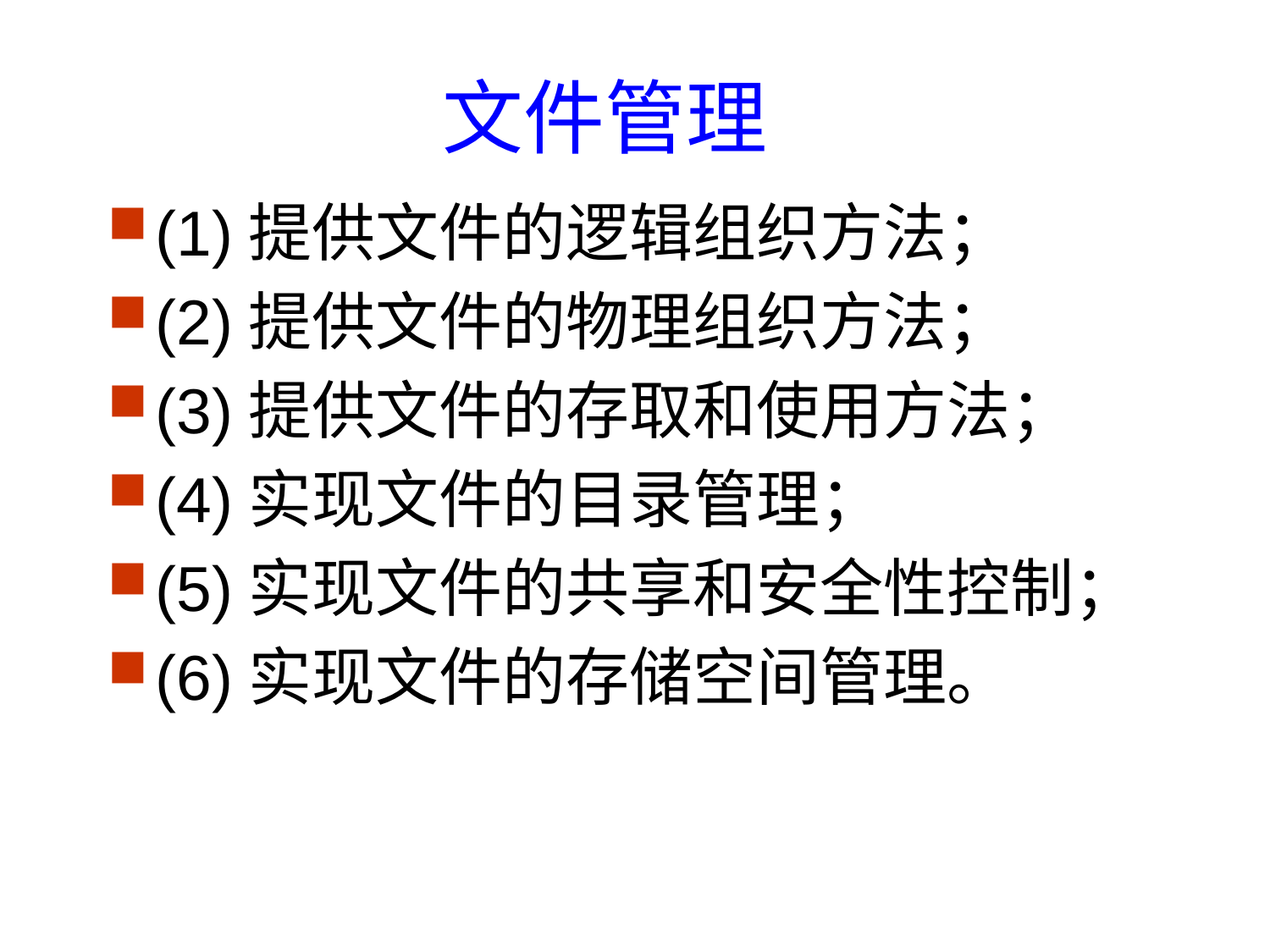

# 文件管理
(1)提供文件的逻辑组织方法；
(2)提供文件的物理组织方法；
(3)提供文件的存取和使用方法；
(4)实现文件的目录管理；
(5)实现文件的共享和安全性控制；
(6)实现文件的存储空间管理。